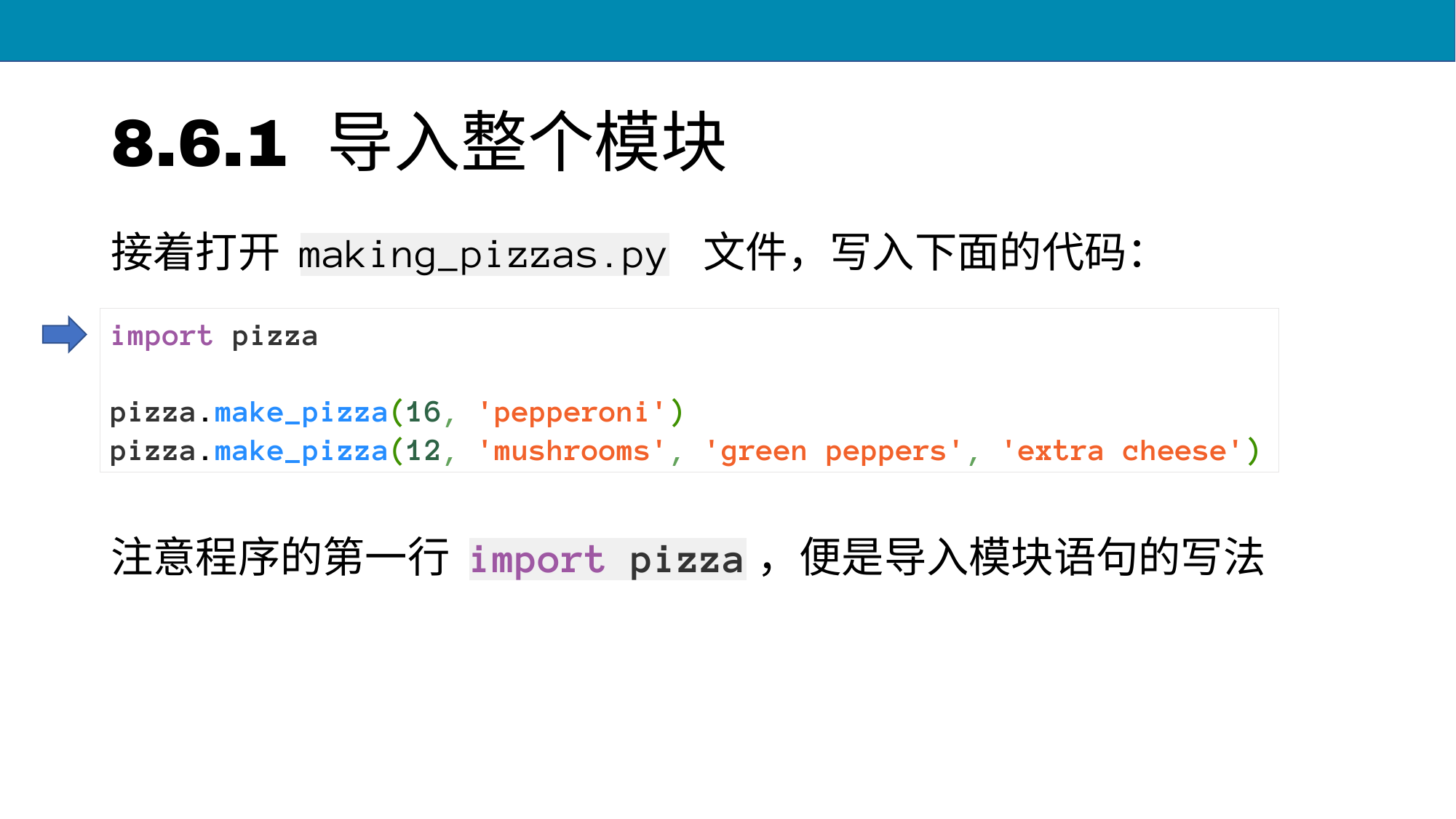

# 8.6.1 导入整个模块
接着打开 making_pizzas.py 文件，写入下面的代码：

注意程序的第一行 import pizza，便是导入模块语句的写法
import pizza
pizza.make_pizza(16, 'pepperoni')
pizza.make_pizza(12, 'mushrooms', 'green peppers', 'extra cheese')